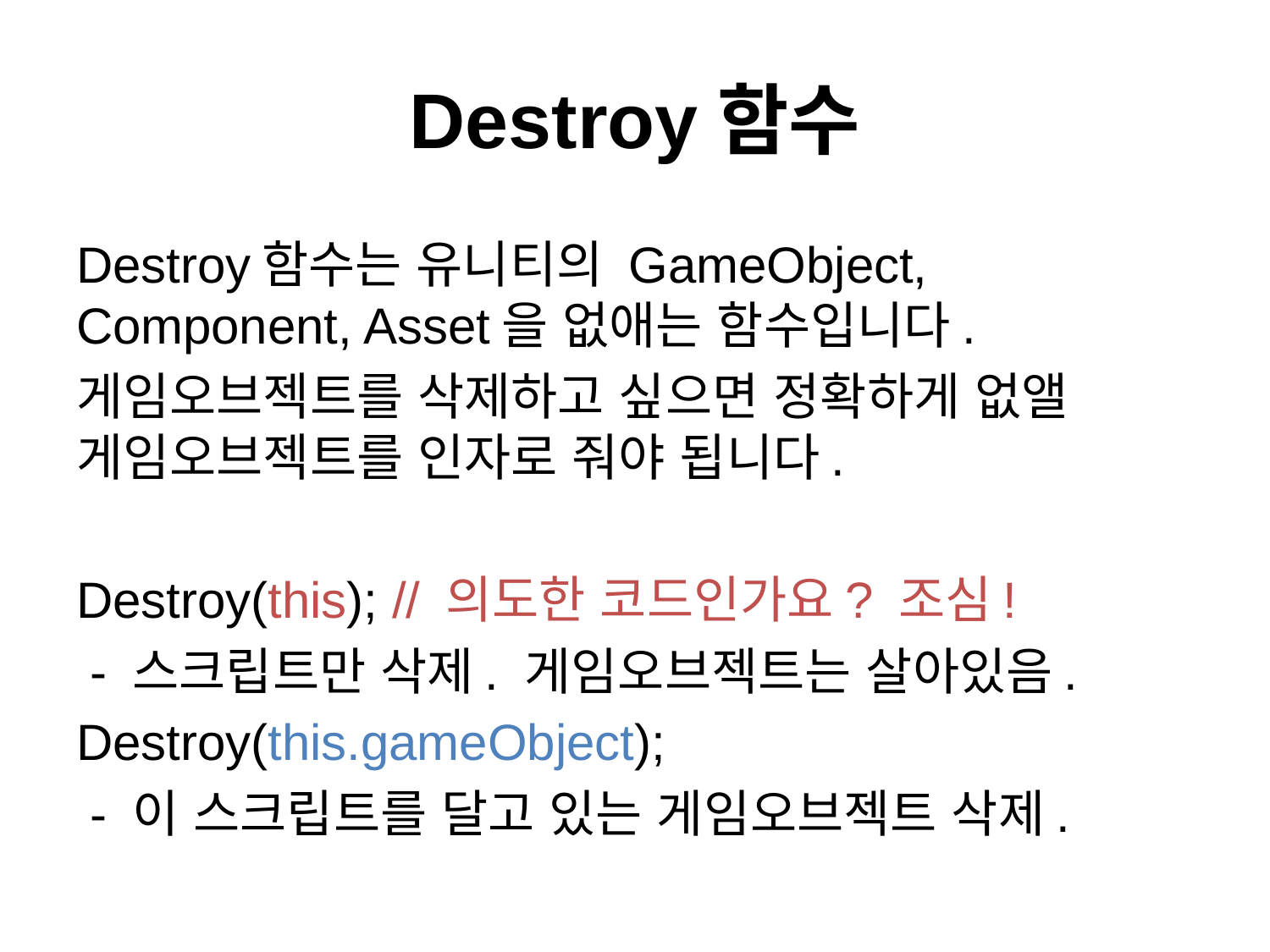

# Destroy함수
Destroy함수는 유니티의 GameObject, Component, Asset을 없애는 함수입니다.
게임오브젝트를 삭제하고 싶으면 정확하게 없앨 게임오브젝트를 인자로 줘야 됩니다.

Destroy(this); // 의도한 코드인가요? 조심!
 - 스크립트만 삭제. 게임오브젝트는 살아있음.
Destroy(this.gameObject);
 - 이 스크립트를 달고 있는 게임오브젝트 삭제.